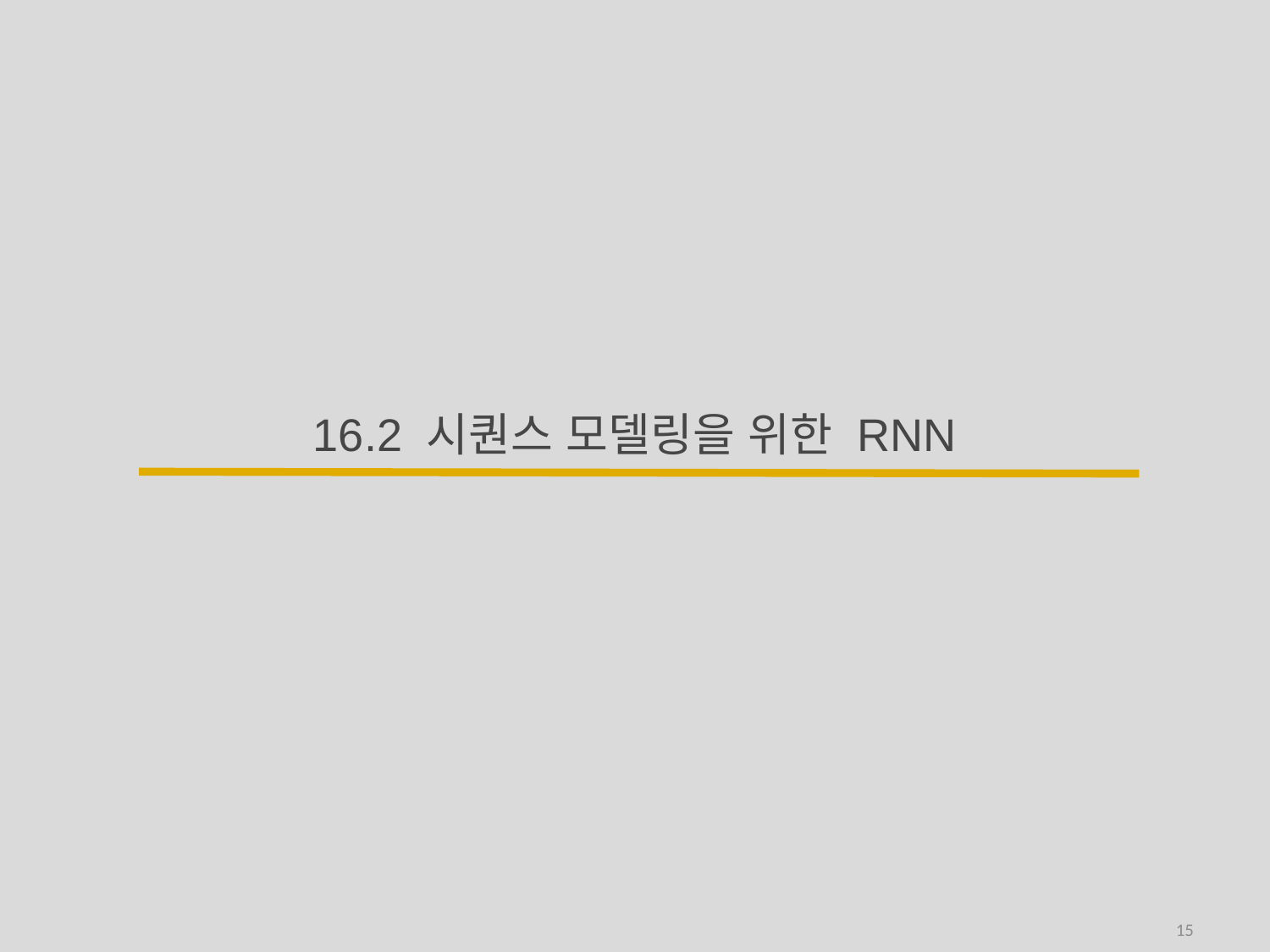

# 16.2 시퀀스 모델링을 위한 RNN
15